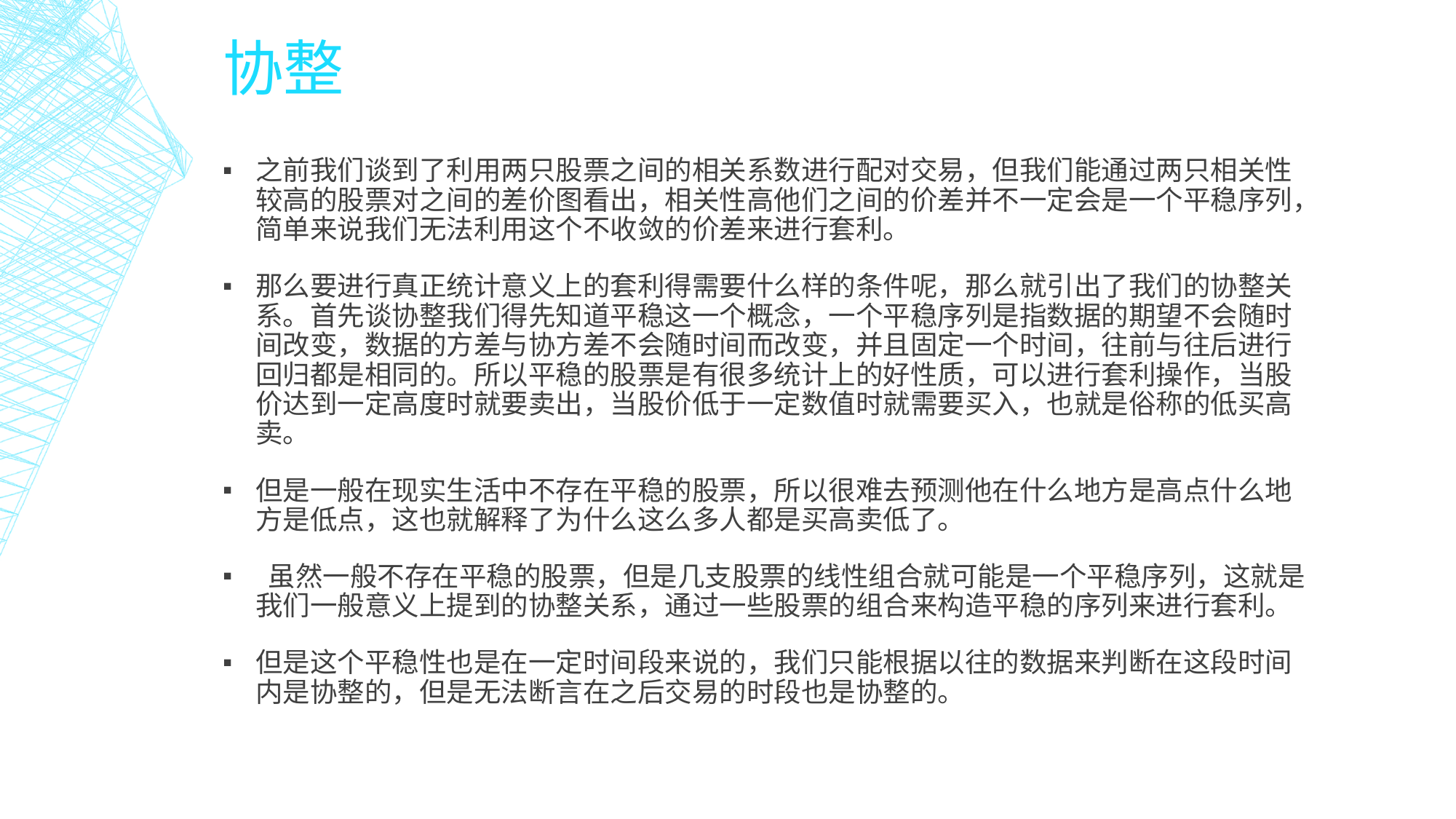

# 协整
之前我们谈到了利用两只股票之间的相关系数进行配对交易，但我们能通过两只相关性较高的股票对之间的差价图看出，相关性高他们之间的价差并不一定会是一个平稳序列，简单来说我们无法利用这个不收敛的价差来进行套利。
那么要进行真正统计意义上的套利得需要什么样的条件呢，那么就引出了我们的协整关系。首先谈协整我们得先知道平稳这一个概念，一个平稳序列是指数据的期望不会随时间改变，数据的方差与协方差不会随时间而改变，并且固定一个时间，往前与往后进行回归都是相同的。所以平稳的股票是有很多统计上的好性质，可以进行套利操作，当股价达到一定高度时就要卖出，当股价低于一定数值时就需要买入，也就是俗称的低买高卖。
但是一般在现实生活中不存在平稳的股票，所以很难去预测他在什么地方是高点什么地方是低点，这也就解释了为什么这么多人都是买高卖低了。
 虽然一般不存在平稳的股票，但是几支股票的线性组合就可能是一个平稳序列，这就是我们一般意义上提到的协整关系，通过一些股票的组合来构造平稳的序列来进行套利。
但是这个平稳性也是在一定时间段来说的，我们只能根据以往的数据来判断在这段时间内是协整的，但是无法断言在之后交易的时段也是协整的。